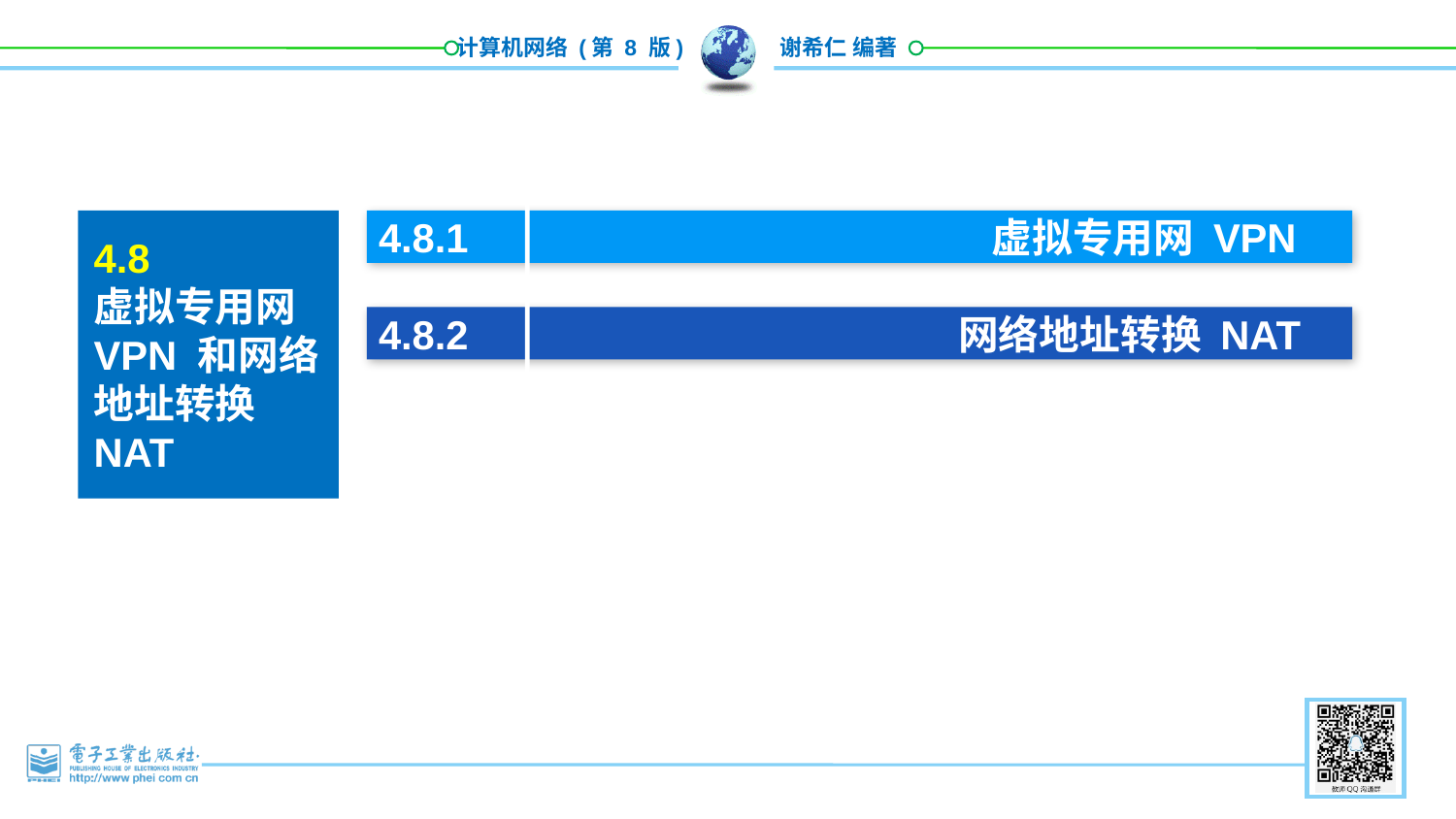

4.8.1                                              虚拟专用网 VPN

4.8.2                                           网络地址转换 NAT

4.8
虚拟专用网  VPN 和网络地址转换  NAT